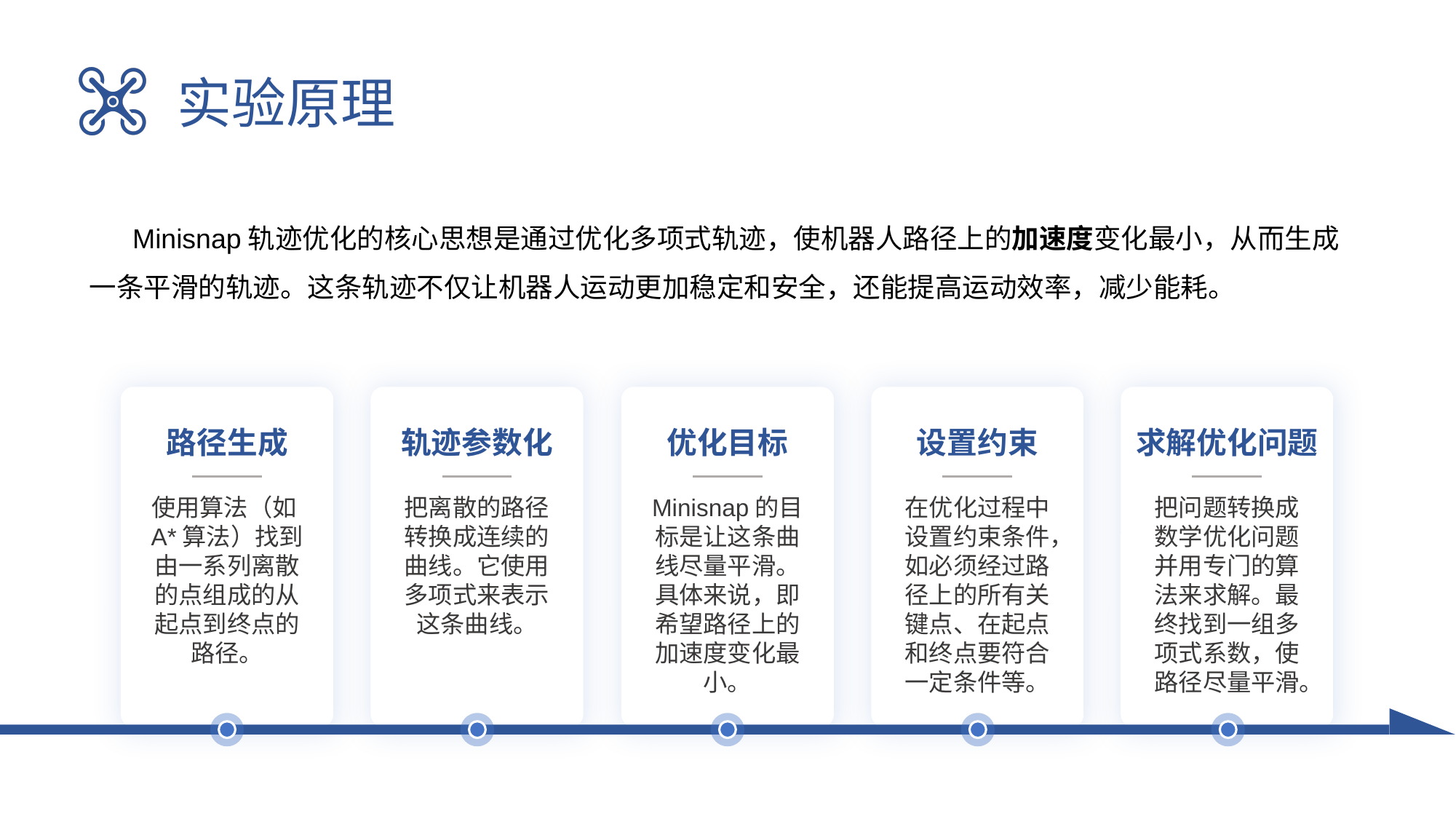

实验原理
Minisnap轨迹优化的核心思想是通过优化多项式轨迹，使机器人路径上的加速度变化最小，从而生成一条平滑的轨迹。这条轨迹不仅让机器人运动更加稳定和安全，还能提高运动效率，减少能耗。

路径生成
使用算法（如A*算法）找到由一系列离散的点组成的从起点到终点的路径。

轨迹参数化
把离散的路径转换成连续的曲线。它使用多项式来表示这条曲线。

优化目标
Minisnap的目标是让这条曲线尽量平滑。具体来说，即希望路径上的加速度变化最小。

设置约束
在优化过程中设置约束条件，如必须经过路径上的所有关键点、在起点和终点要符合一定条件等。

求解优化问题
把问题转换成数学优化问题并用专门的算法来求解。最终找到一组多项式系数，使路径尽量平滑。